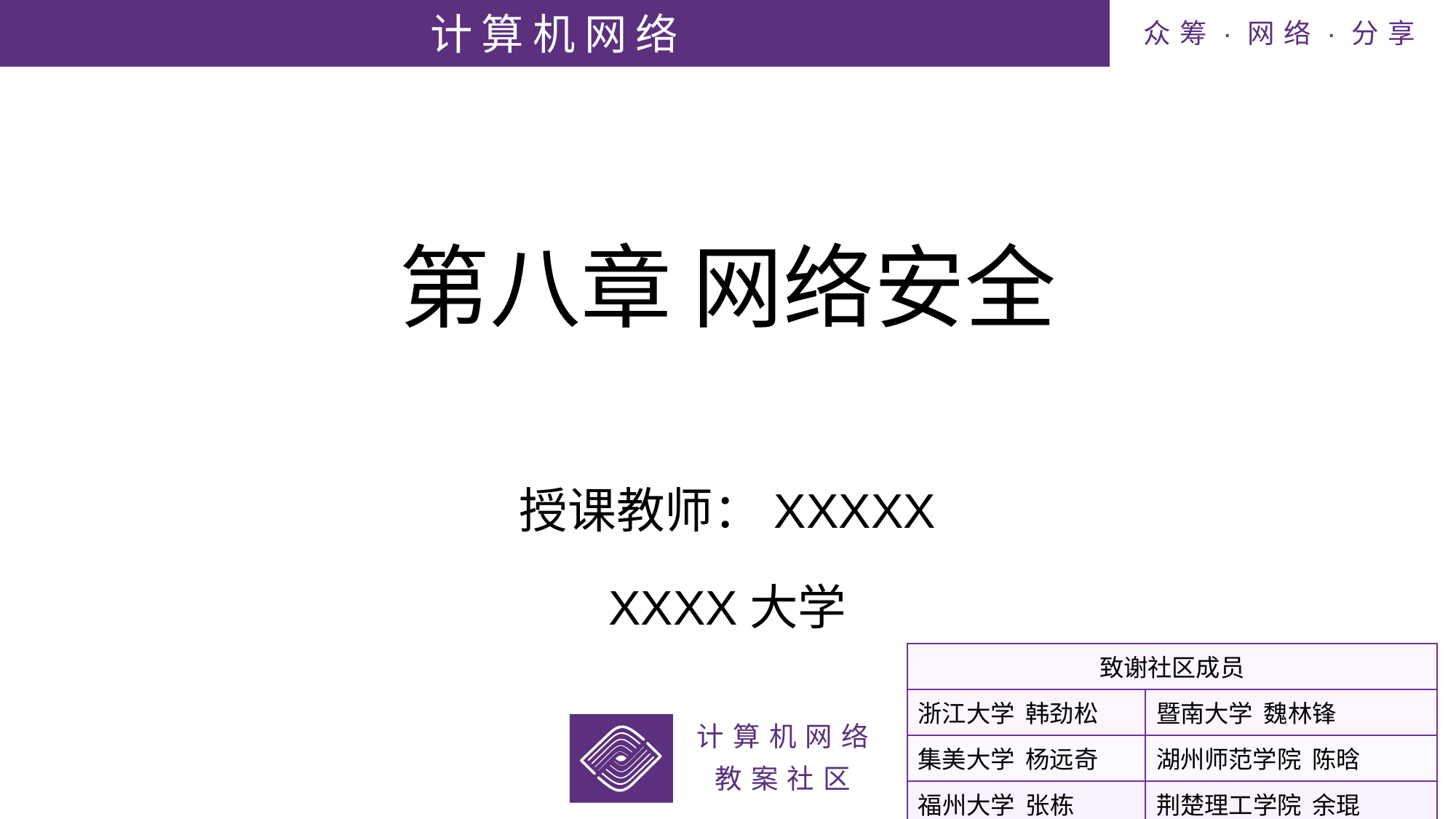

# 第八章 网络安全
授课教师：XXXXX
XXXX大学
| 致谢社区成员 |  |
| --- | --- |
| 浙江大学 韩劲松 | 暨南大学 魏林锋 |
| 集美大学 杨远奇 | 湖州师范学院 陈晗 |
| 福州大学 张栋 | 荆楚理工学院 余琨 |